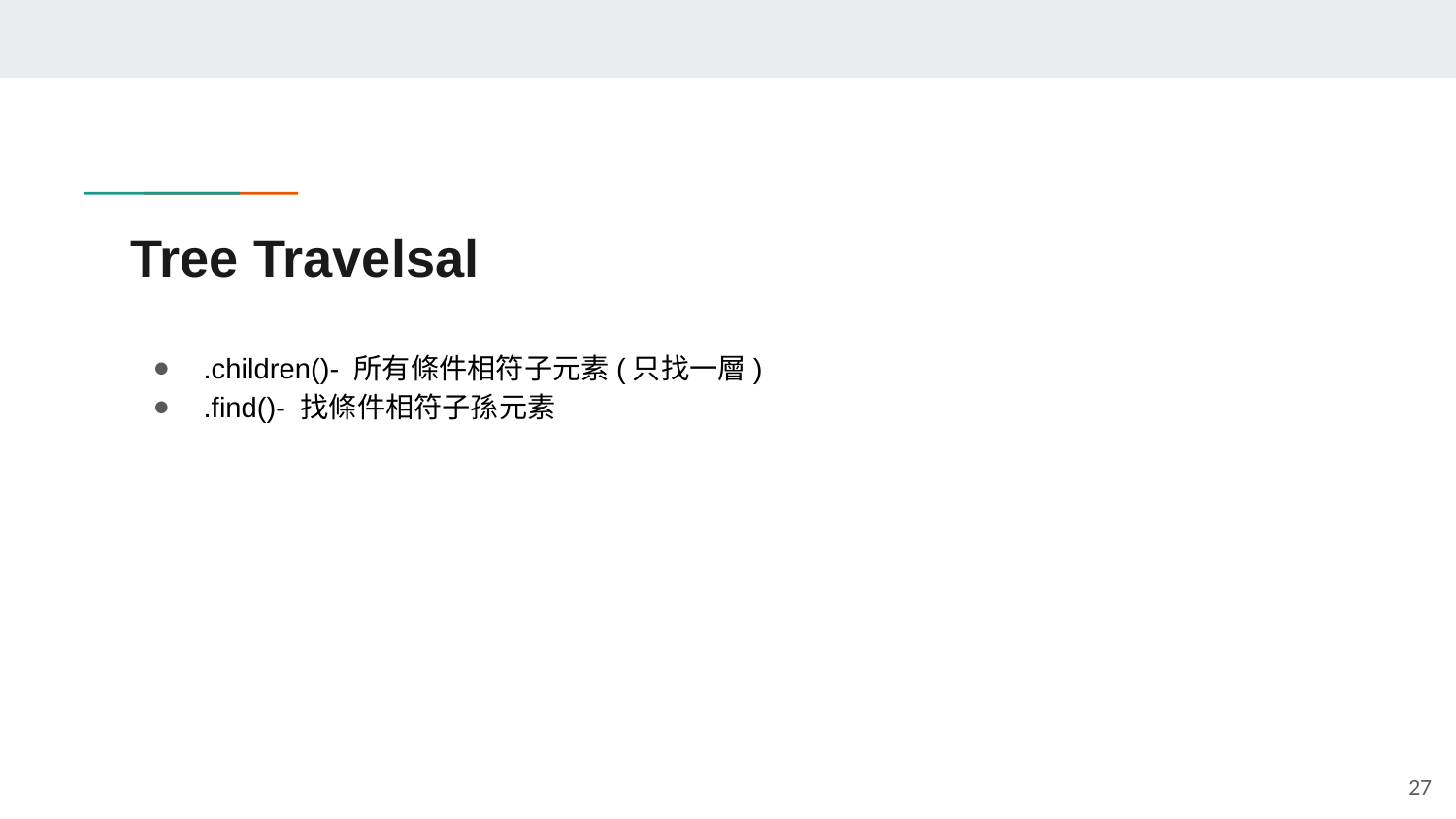

# Tree Travelsal
.children()- 所有條件相符子元素(只找一層)
.find()- 找條件相符子孫元素

27